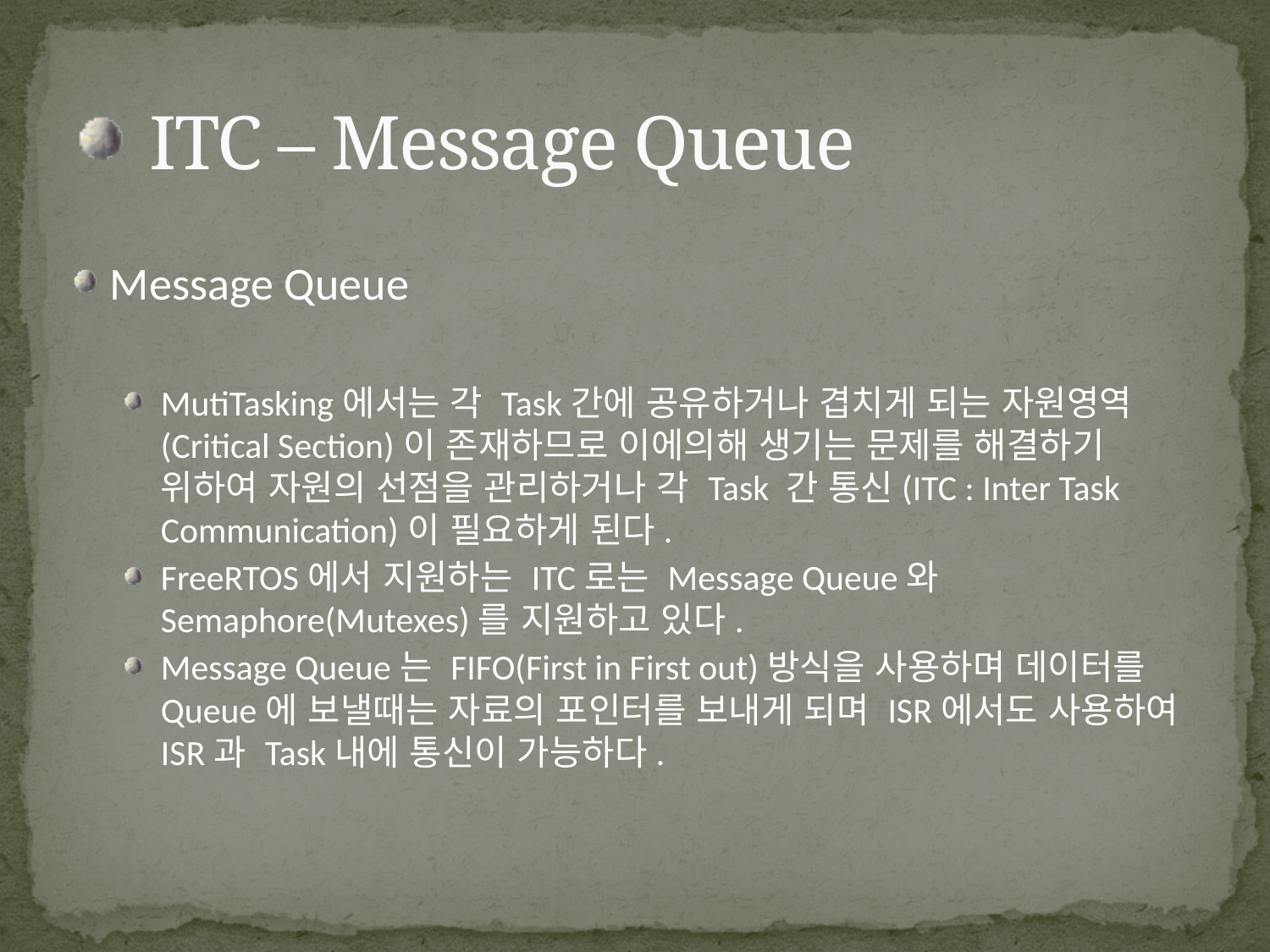

# ITC – Message Queue
Message Queue

MutiTasking에서는 각 Task간에 공유하거나 겹치게 되는 자원영역(Critical Section)이 존재하므로 이에의해 생기는 문제를 해결하기 위하여 자원의 선점을 관리하거나 각 Task 간 통신(ITC : Inter Task Communication)이 필요하게 된다.
FreeRTOS에서 지원하는 ITC로는 Message Queue와 Semaphore(Mutexes)를 지원하고 있다.
Message Queue는 FIFO(First in First out)방식을 사용하며 데이터를 Queue에 보낼때는 자료의 포인터를 보내게 되며 ISR에서도 사용하여 ISR과 Task내에 통신이 가능하다.